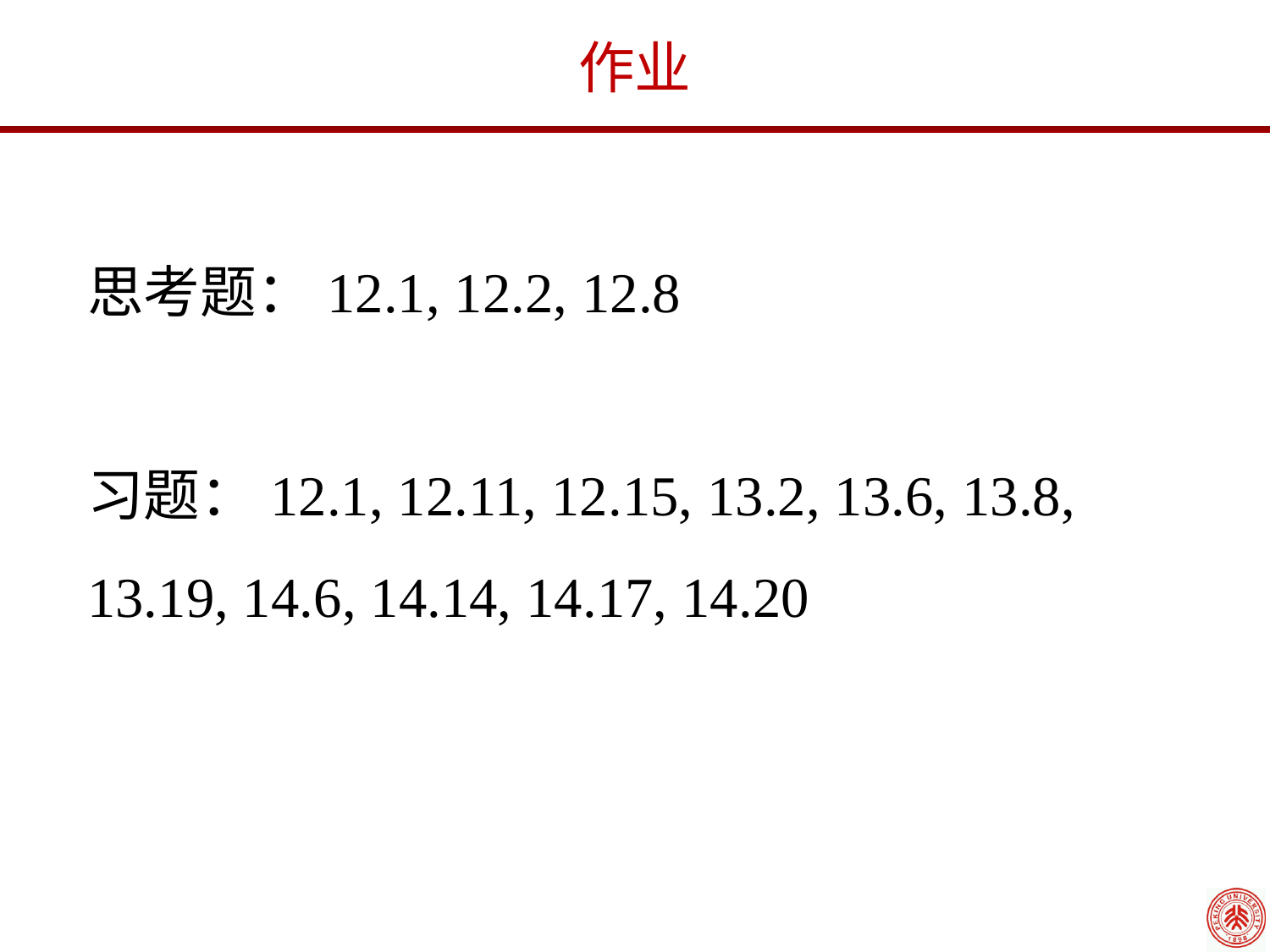

作业

思考题：12.1, 12.2, 12.8

习题：12.1, 12.11, 12.15, 13.2, 13.6, 13.8, 13.19, 14.6, 14.14, 14.17, 14.20